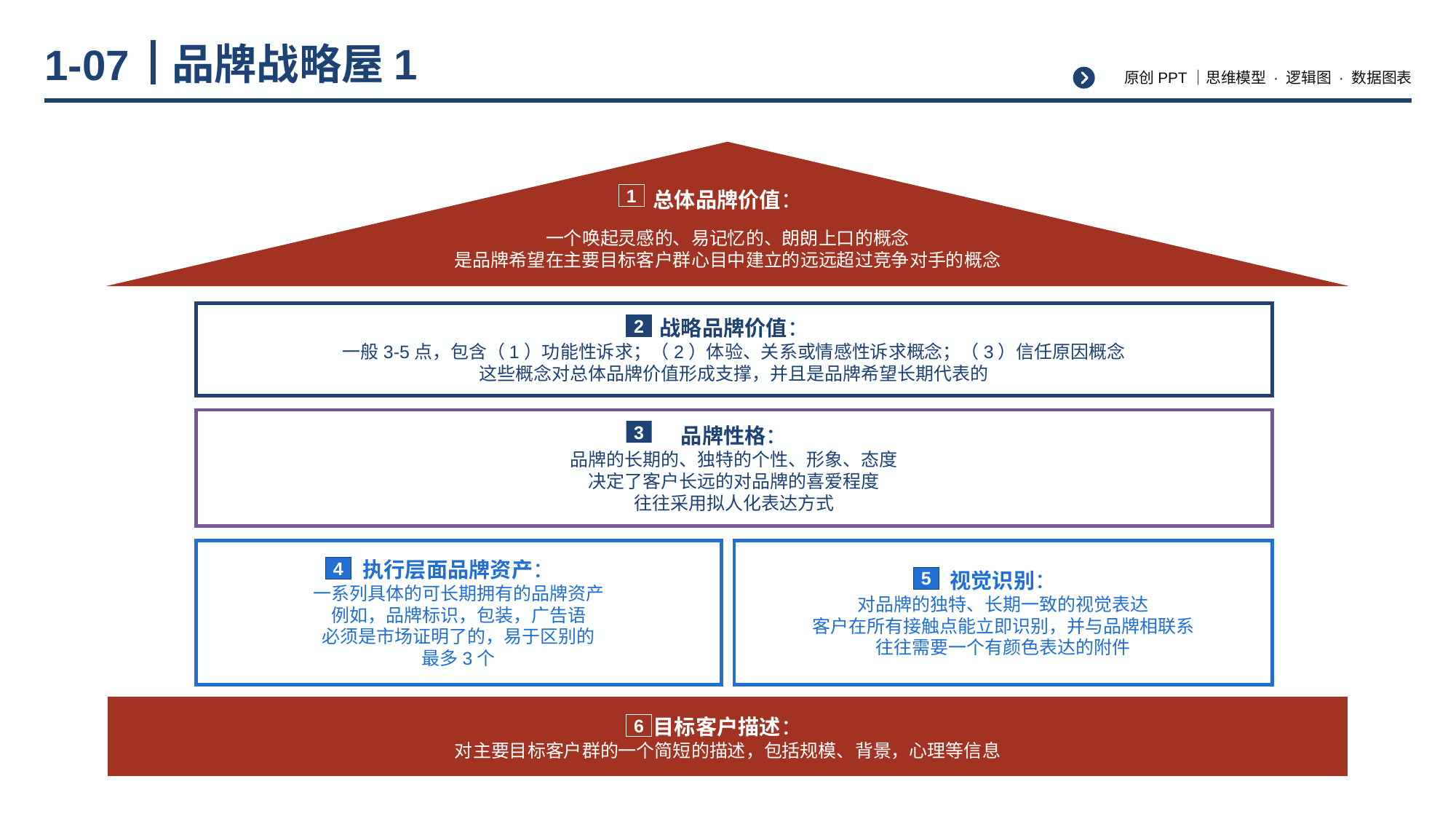

# 品牌战略屋1
1-07
总体品牌价值：

一个唤起灵感的、易记忆的、朗朗上口的概念
是品牌希望在主要目标客户群心目中建立的远远超过竞争对手的概念

1
战略品牌价值：
一般3-5点，包含（1）功能性诉求；（2）体验、关系或情感性诉求概念；（3）信任原因概念
这些概念对总体品牌价值形成支撑，并且是品牌希望长期代表的
2
品牌性格：
品牌的长期的、独特的个性、形象、态度
决定了客户长远的对品牌的喜爱程度
往往采用拟人化表达方式
3

执行层面品牌资产：
一系列具体的可长期拥有的品牌资产
例如，品牌标识，包装，广告语
必须是市场证明了的，易于区别的
最多3个

视觉识别：
对品牌的独特、长期一致的视觉表达
客户在所有接触点能立即识别，并与品牌相联系
往往需要一个有颜色表达的附件
4
5

目标客户描述：
对主要目标客户群的一个简短的描述，包括规模、背景，心理等信息
6